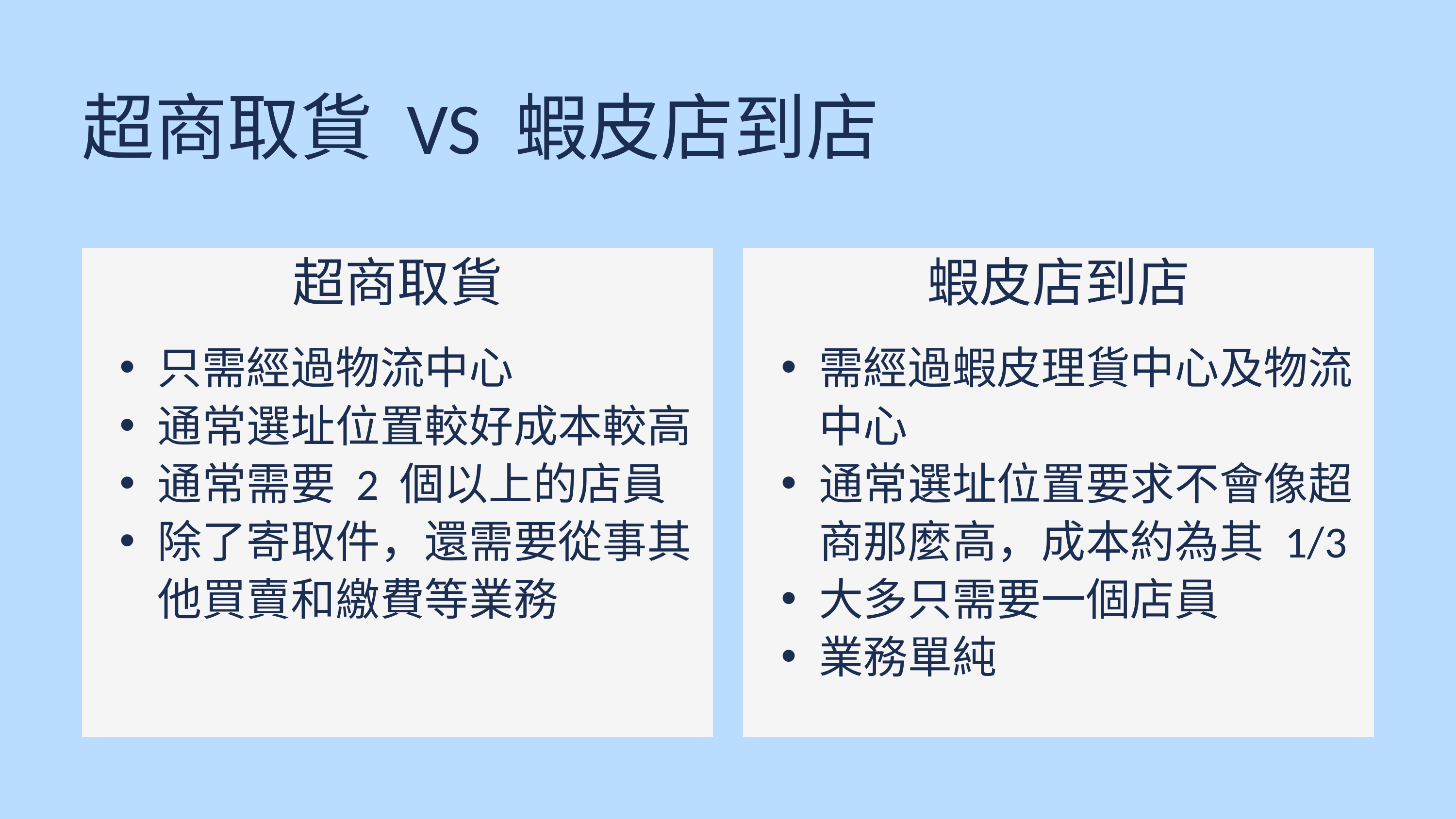

超商取貨 VS 蝦皮店到店
超商取貨
蝦皮店到店

只需經過物流中心
通常選址位置較好成本較高
通常需要 2 個以上的店員
除了寄取件，還需要從事其他買賣和繳費等業務
需經過蝦皮理貨中心及物流中心
通常選址位置要求不會像超商那麼高，成本約為其 1/3
大多只需要一個店員
業務單純